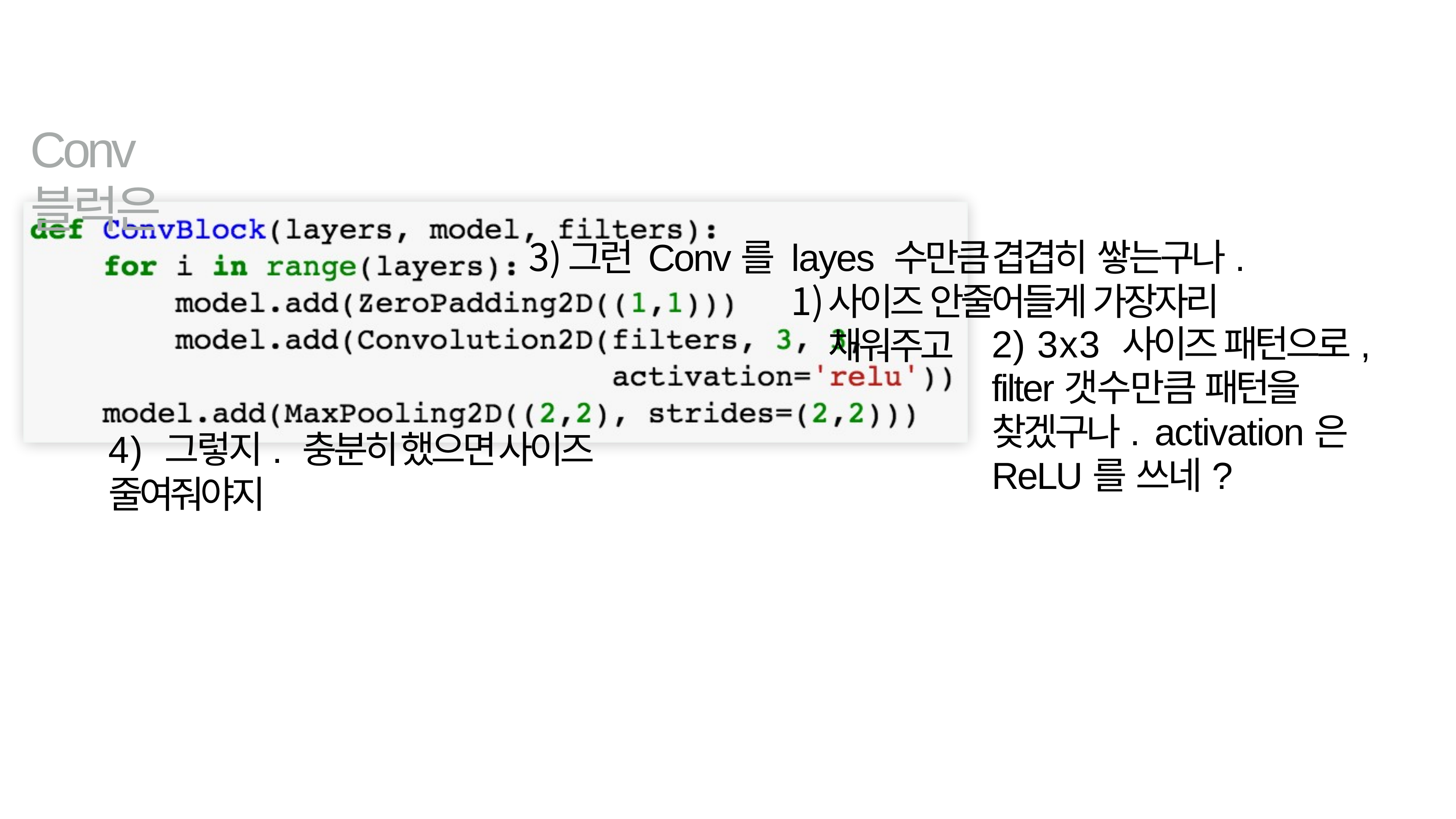

# Conv블럭은

그런 Conv를 layes 수만큼 겹겹히 쌓는구나.
사이즈 안줄어들게 가장자리 채워주고
2) 3x3 사이즈 패턴으로,  filter갯수만큼 패턴을 찾겠구나.  activation은 ReLU를 쓰네?
4) 그렇지. 충분히 했으면 사이즈 줄여줘야지